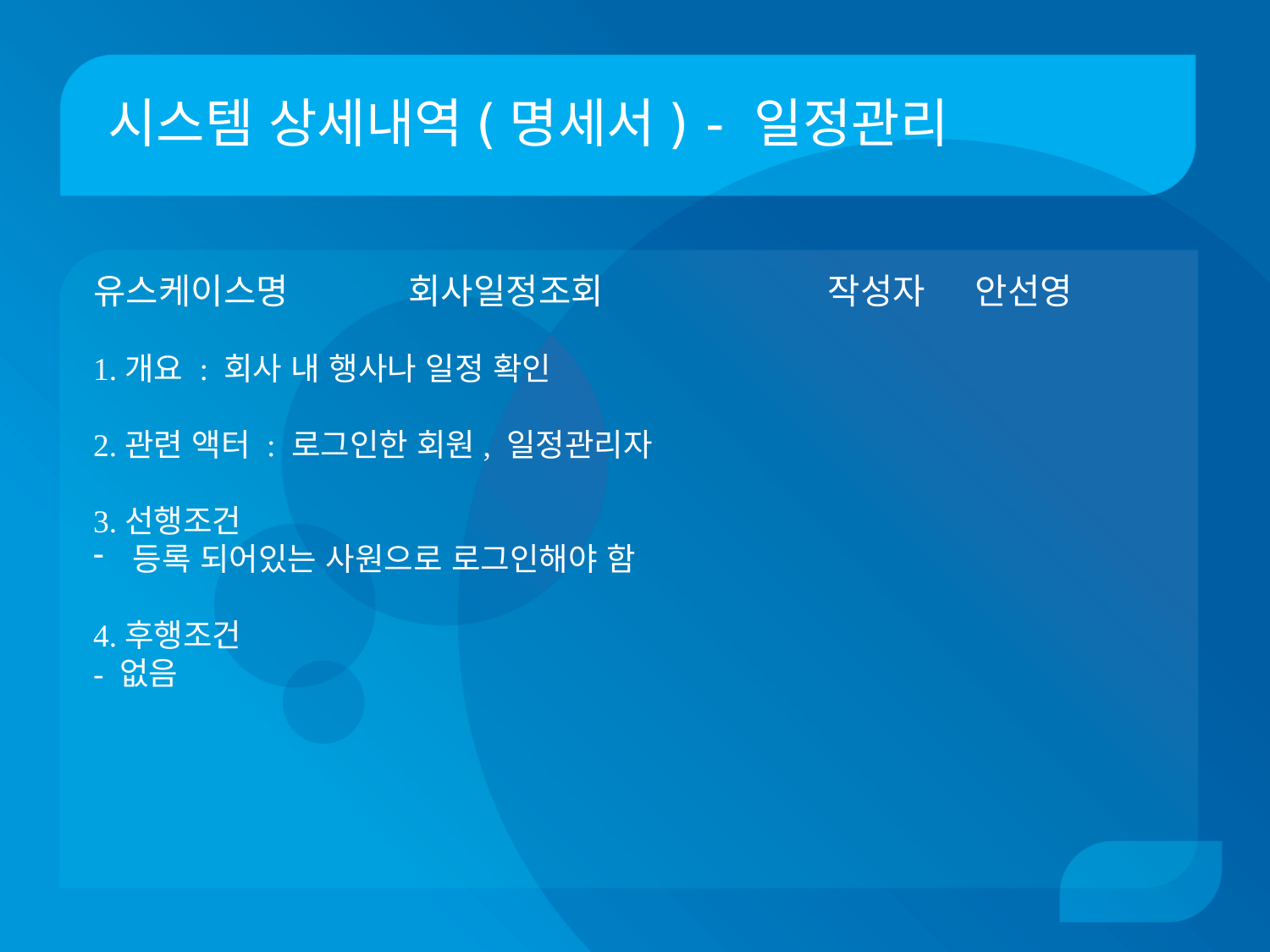

# 시스템 상세내역(명세서) - 일정관리
유스케이스명            회사일정조회	          작성자     안선영
1.개요 : 회사 내 행사나 일정 확인

2.관련 액터 : 로그인한 회원, 일정관리자

3.선행조건
등록 되어있는 사원으로 로그인해야 함

4.후행조건
- 없음